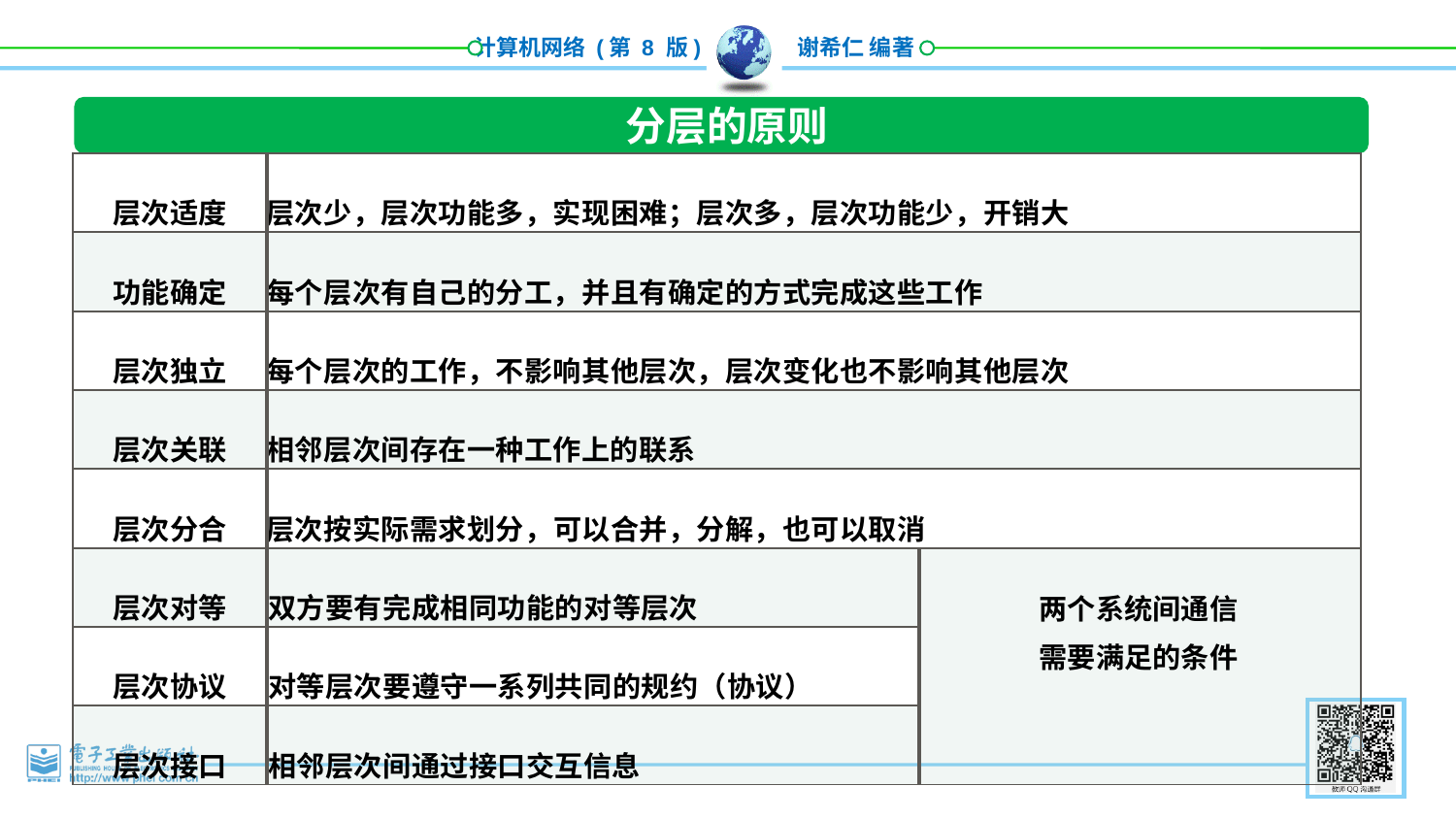

分层的原则
| 层次适度 | 层次少，层次功能多，实现困难；层次多，层次功能少，开销大 |  |
| --- | --- | --- |
| 功能确定 | 每个层次有自己的分工，并且有确定的方式完成这些工作 |  |
| 层次独立 | 每个层次的工作，不影响其他层次，层次变化也不影响其他层次 |  |
| 层次关联 | 相邻层次间存在一种工作上的联系 |  |
| 层次分合 | 层次按实际需求划分，可以合并，分解，也可以取消 |  |
| 层次对等 | 双方要有完成相同功能的对等层次 | 两个系统间通信 需要满足的条件 |
| 层次协议 | 对等层次要遵守一系列共同的规约（协议） |  |
| 层次接口 | 相邻层次间通过接口交互信息 |  |